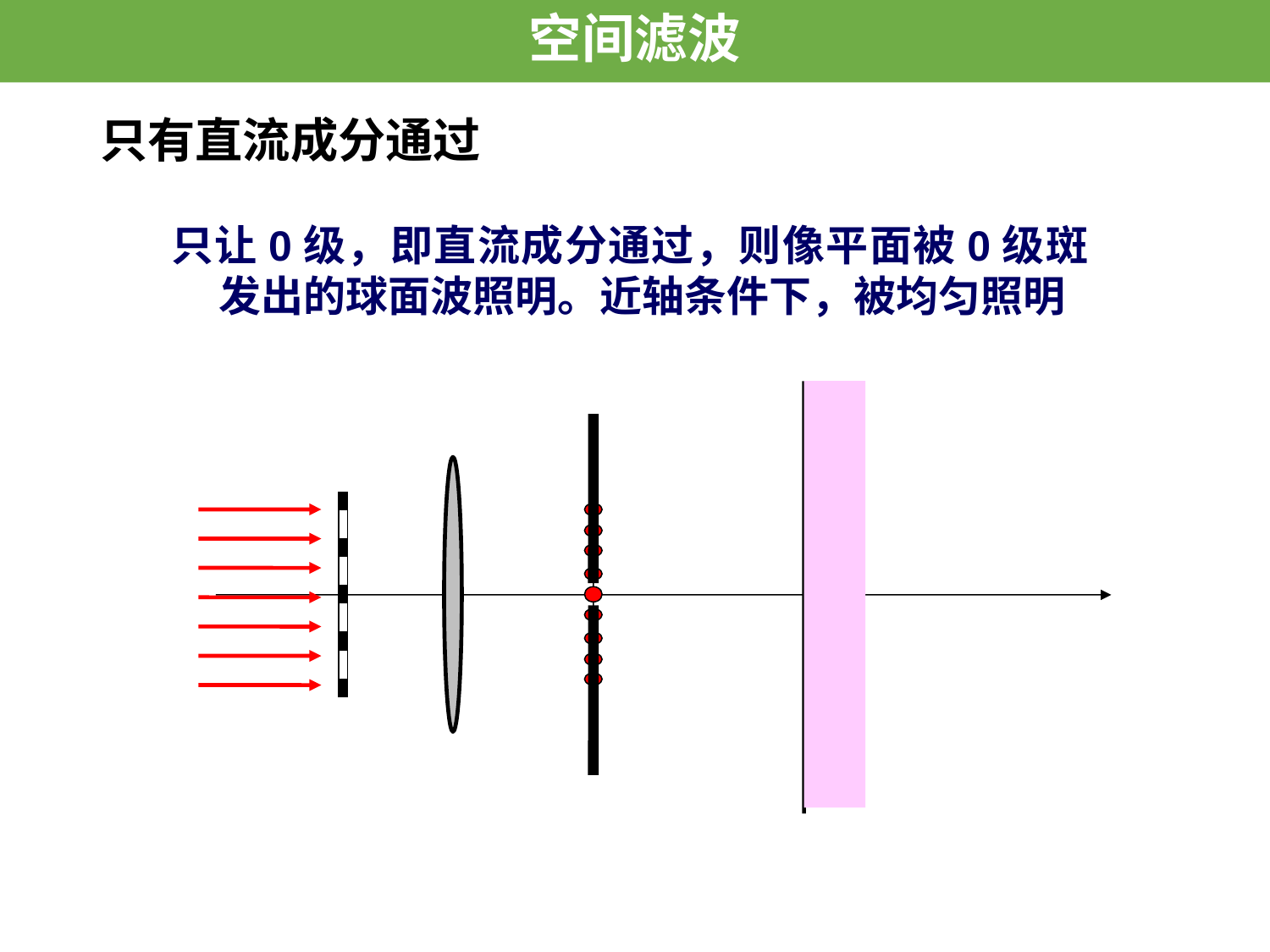

空间滤波
# 只有直流成分通过
只让0级，即直流成分通过，则像平面被0级斑发出的球面波照明。近轴条件下，被均匀照明